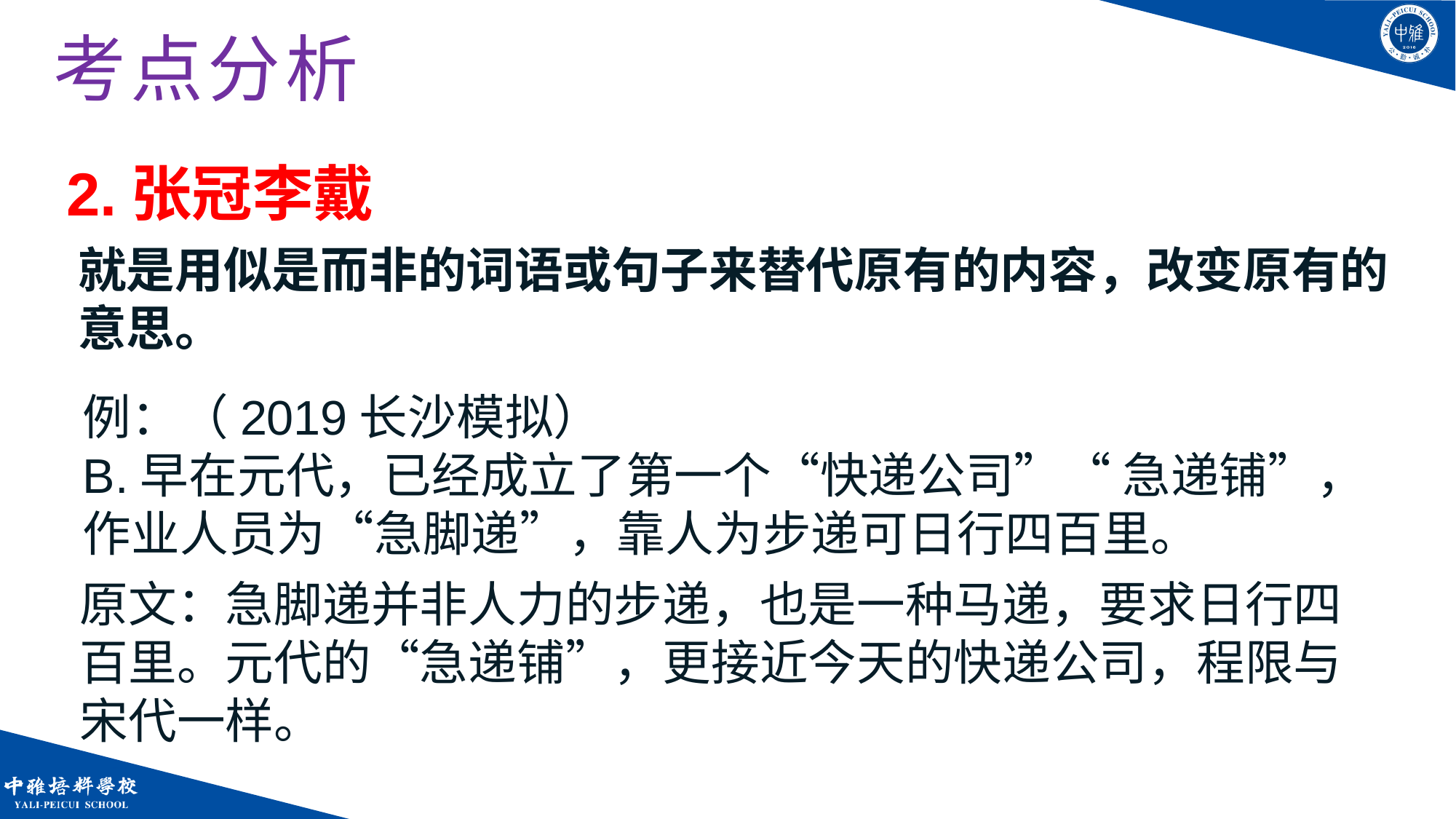

考点分析
2.张冠李戴
就是用似是而非的词语或句子来替代原有的内容，改变原有的意思。

例：（2019长沙模拟）
B.早在元代，已经成立了第一个“快递公司”“ 急递铺”，作业人员为“急脚递”，靠人为步递可日行四百里。
原文：急脚递并非人力的步递，也是一种马递，要求日行四百里。元代的“急递铺”，更接近今天的快递公司，程限与宋代一样。